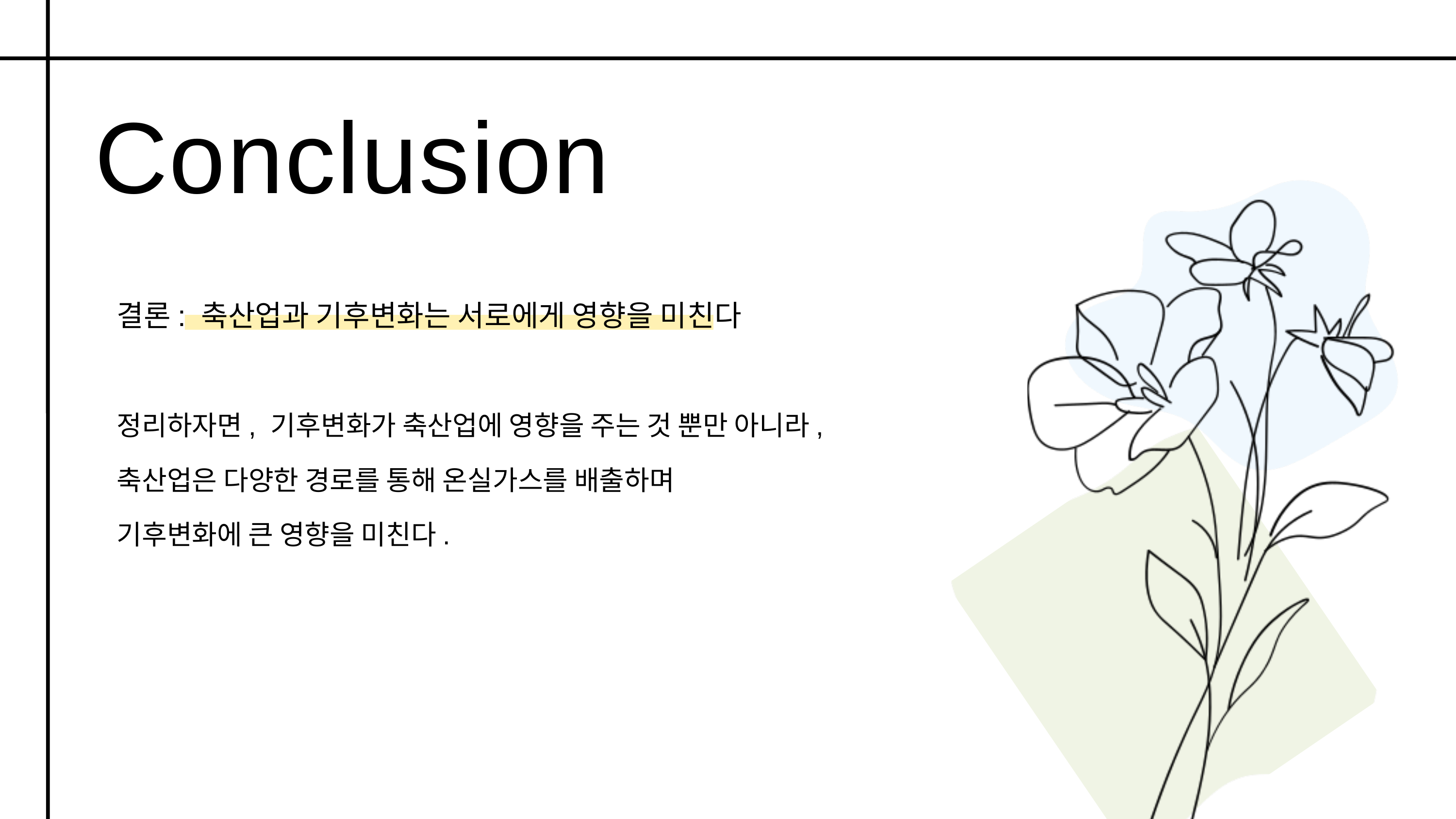

Conclusion

결론: 축산업과 기후변화는 서로에게 영향을 미친다

정리하자면, 기후변화가 축산업에 영향을 주는 것 뿐만 아니라,
축산업은 다양한 경로를 통해 온실가스를 배출하며
기후변화에 큰 영향을 미친다.